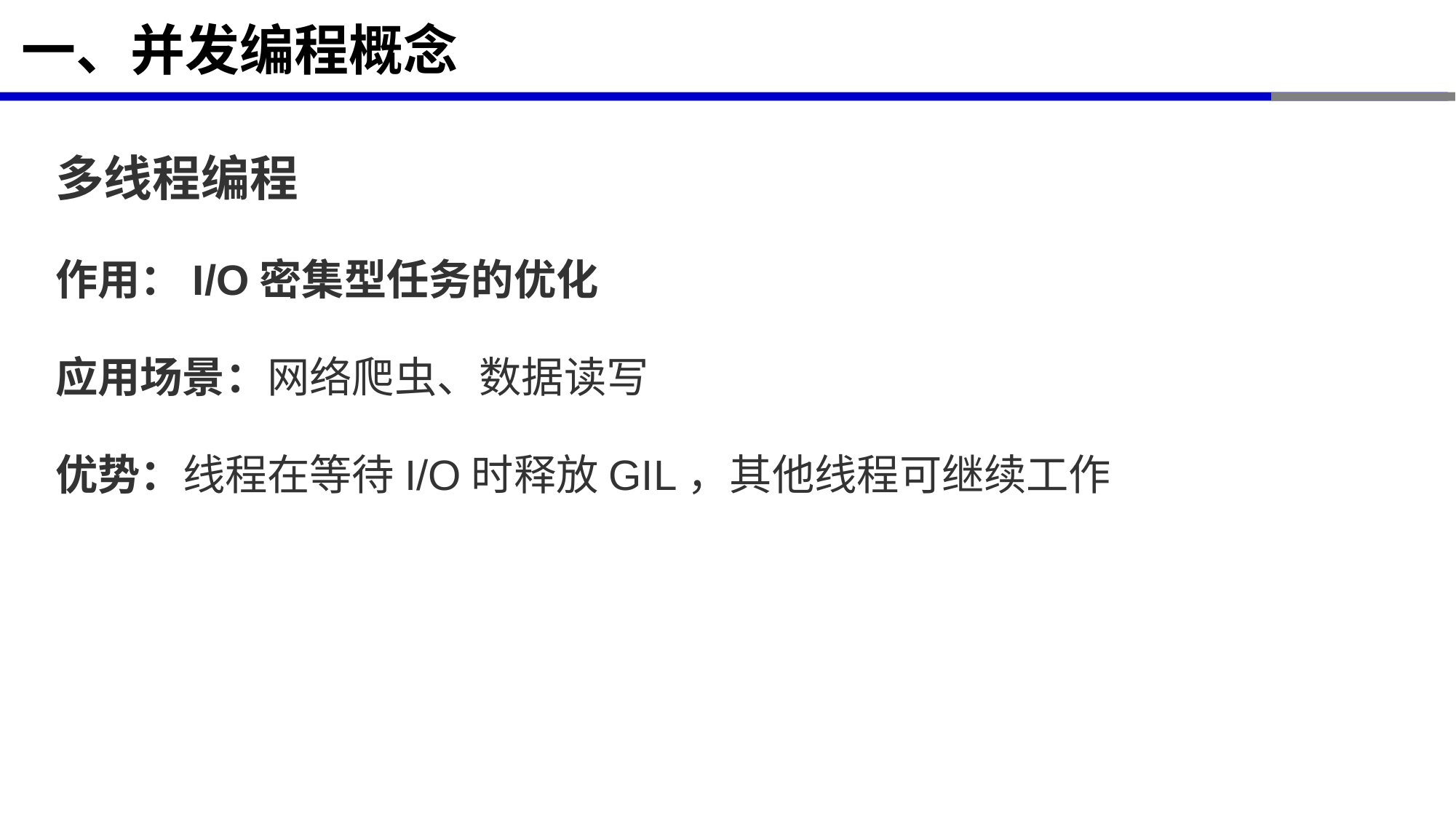

# 一、并发编程概念
多线程编程
作用：I/O密集型任务的优化
应用场景：网络爬虫、数据读写
优势：线程在等待I/O时释放GIL，其他线程可继续工作